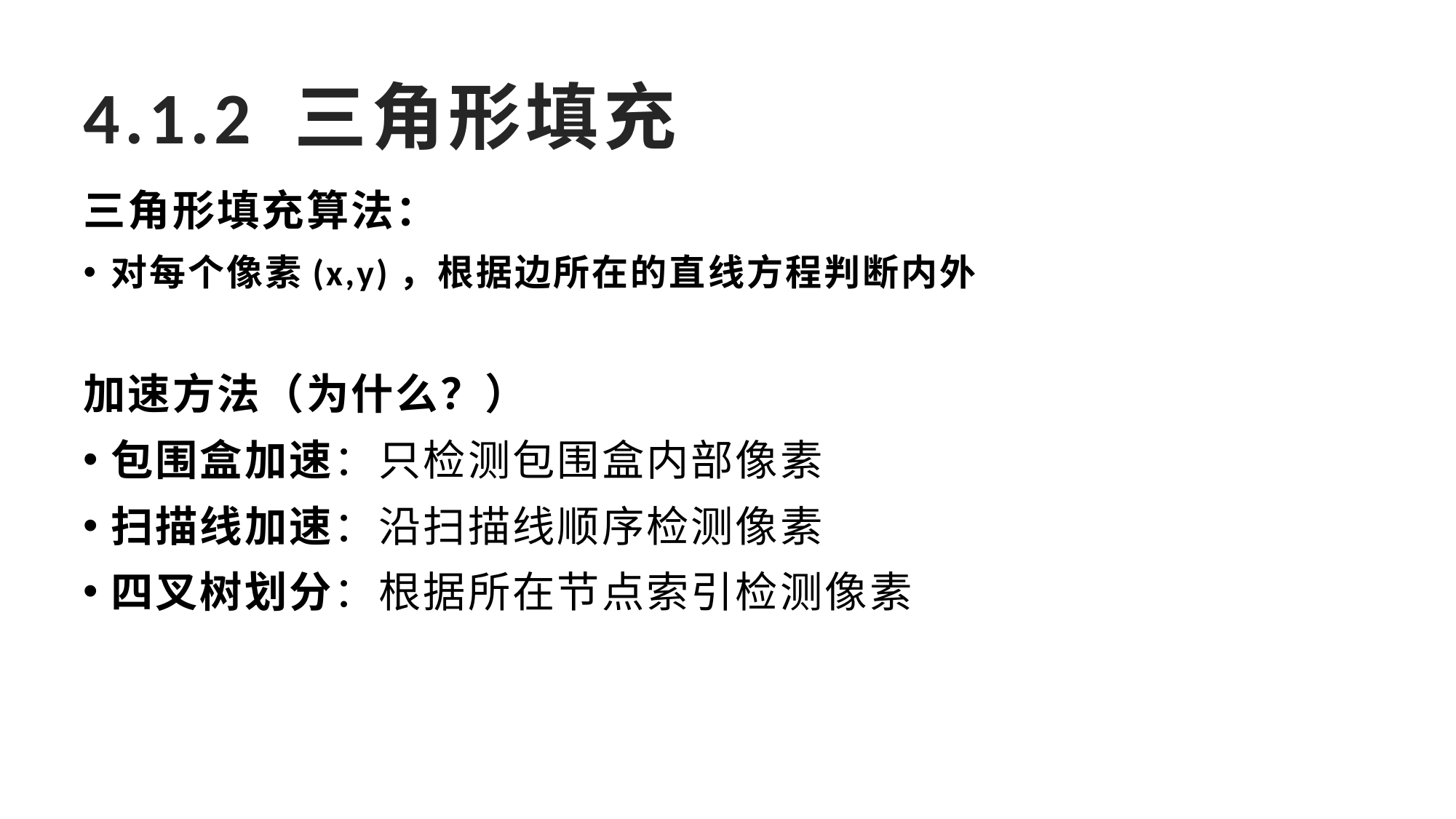

# 4.1.2 三角形填充
三角形填充算法：
对每个像素(x,y)，根据边所在的直线方程判断内外

加速方法（为什么？）
包围盒加速：只检测包围盒内部像素
扫描线加速：沿扫描线顺序检测像素
四叉树划分：根据所在节点索引检测像素